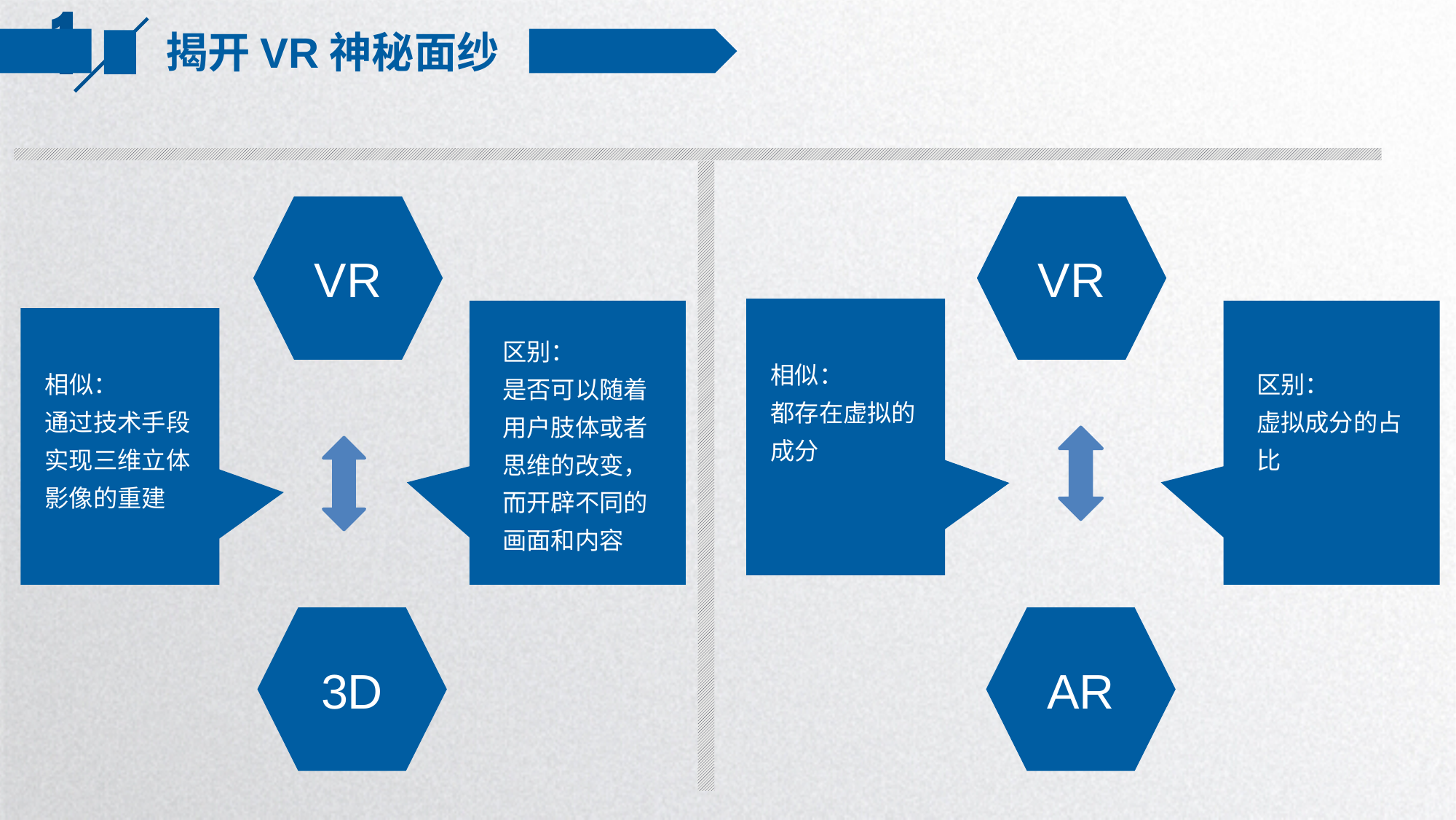

揭开VR神秘面纱

VR
VR

相似：
都存在虚拟的成分

区别：
是否可以随着用户肢体或者思维的改变，而开辟不同的画面和内容

区别：
虚拟成分的占比

相似：
通过技术手段实现三维立体影像的重建

AR
3D